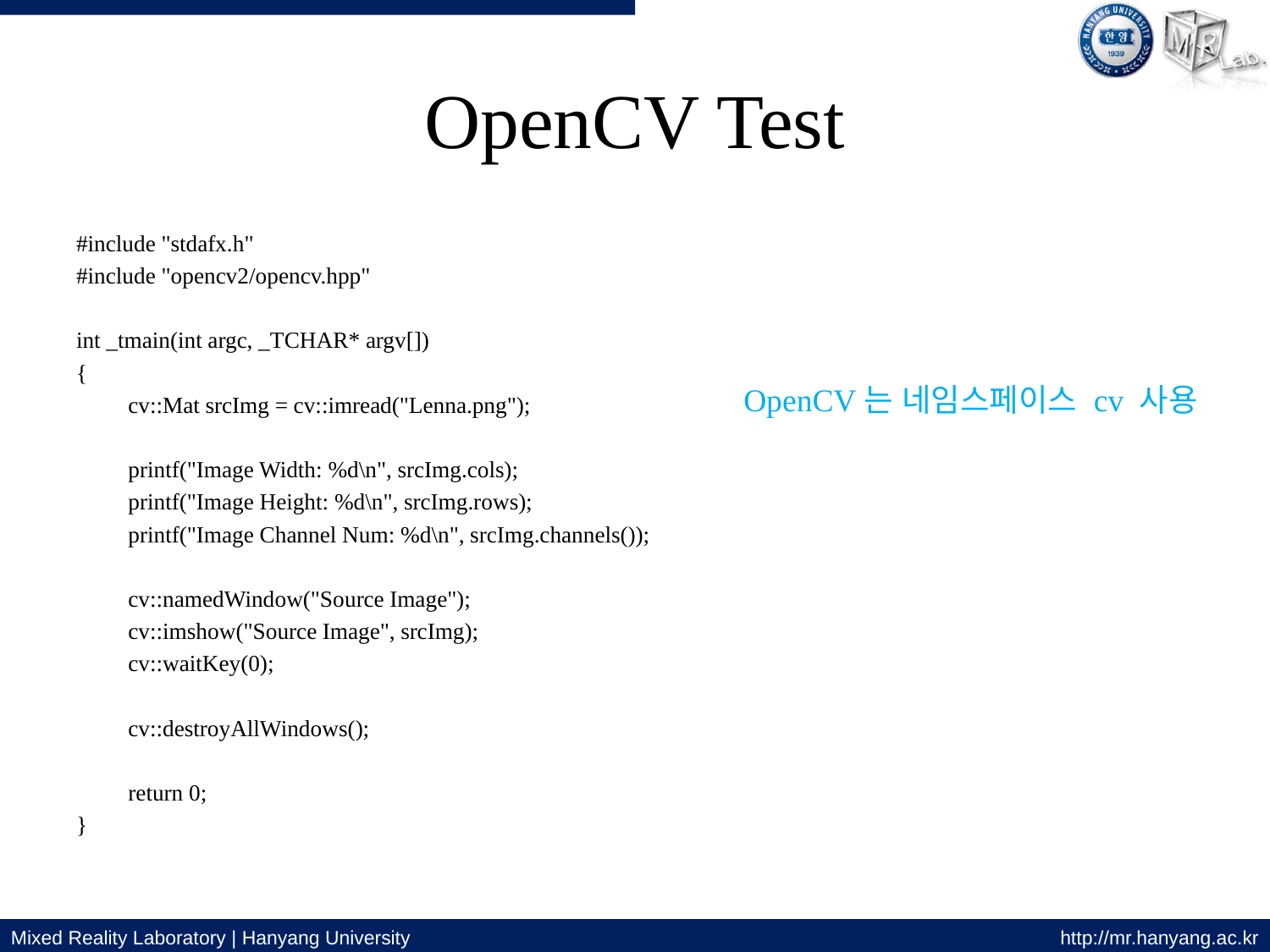

# OpenCV Test
#include "stdafx.h"
#include "opencv2/opencv.hpp"

int _tmain(int argc, _TCHAR* argv[])
{
	cv::Mat srcImg = cv::imread("Lenna.png");

	printf("Image Width: %d\n", srcImg.cols);
	printf("Image Height: %d\n", srcImg.rows);
	printf("Image Channel Num: %d\n", srcImg.channels());

	cv::namedWindow("Source Image");
	cv::imshow("Source Image", srcImg);
	cv::waitKey(0);

	cv::destroyAllWindows();

	return 0;
}

OpenCV는 네임스페이스 cv 사용